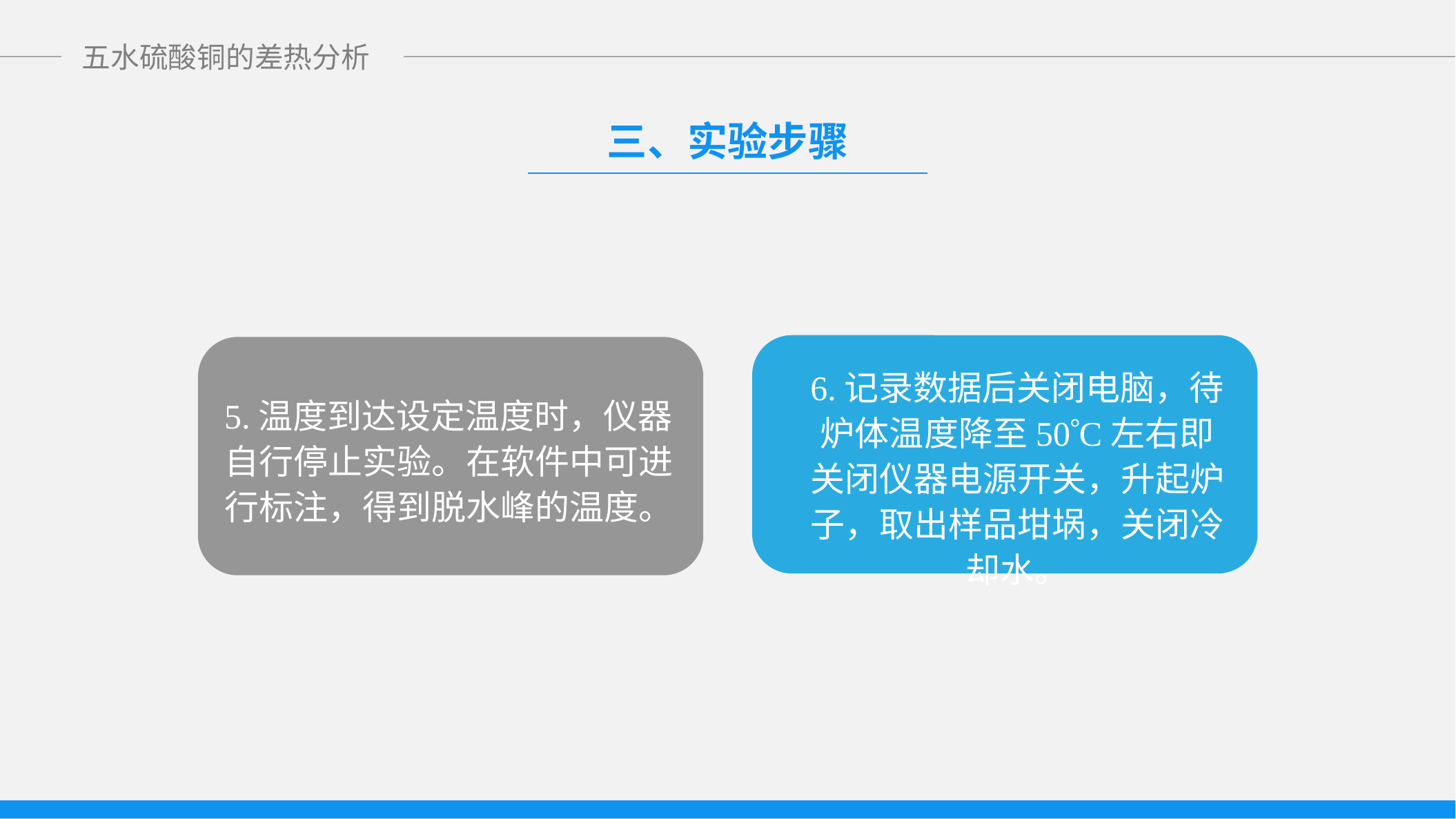

三、实验步骤

6.记录数据后关闭电脑，待炉体温度降至50°C左右即关闭仪器电源开关，升起炉子，取出样品坩埚，关闭冷却水。

5.温度到达设定温度时，仪器自行停止实验。在软件中可进行标注，得到脱水峰的温度。